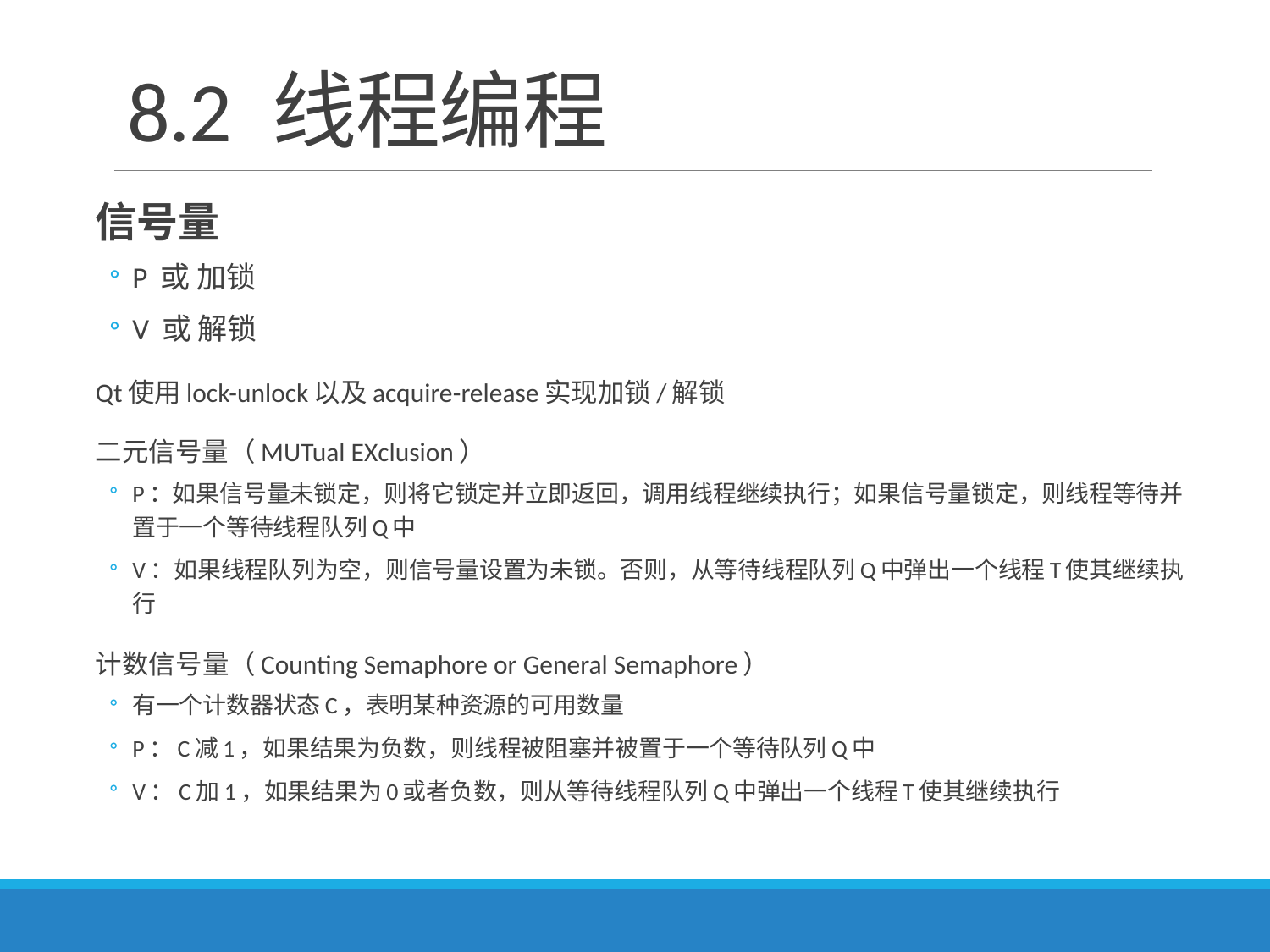

# 8.2 线程编程
信号量
P 或 加锁
V 或 解锁
Qt使用lock-unlock以及acquire-release实现加锁/解锁
二元信号量（MUTual EXclusion）
P：如果信号量未锁定，则将它锁定并立即返回，调用线程继续执行；如果信号量锁定，则线程等待并置于一个等待线程队列Q中
V：如果线程队列为空，则信号量设置为未锁。否则，从等待线程队列Q中弹出一个线程T使其继续执行
计数信号量（Counting Semaphore or General Semaphore）
有一个计数器状态C，表明某种资源的可用数量
P：C减1，如果结果为负数，则线程被阻塞并被置于一个等待队列Q中
V：C加1，如果结果为0或者负数，则从等待线程队列Q中弹出一个线程T使其继续执行
24